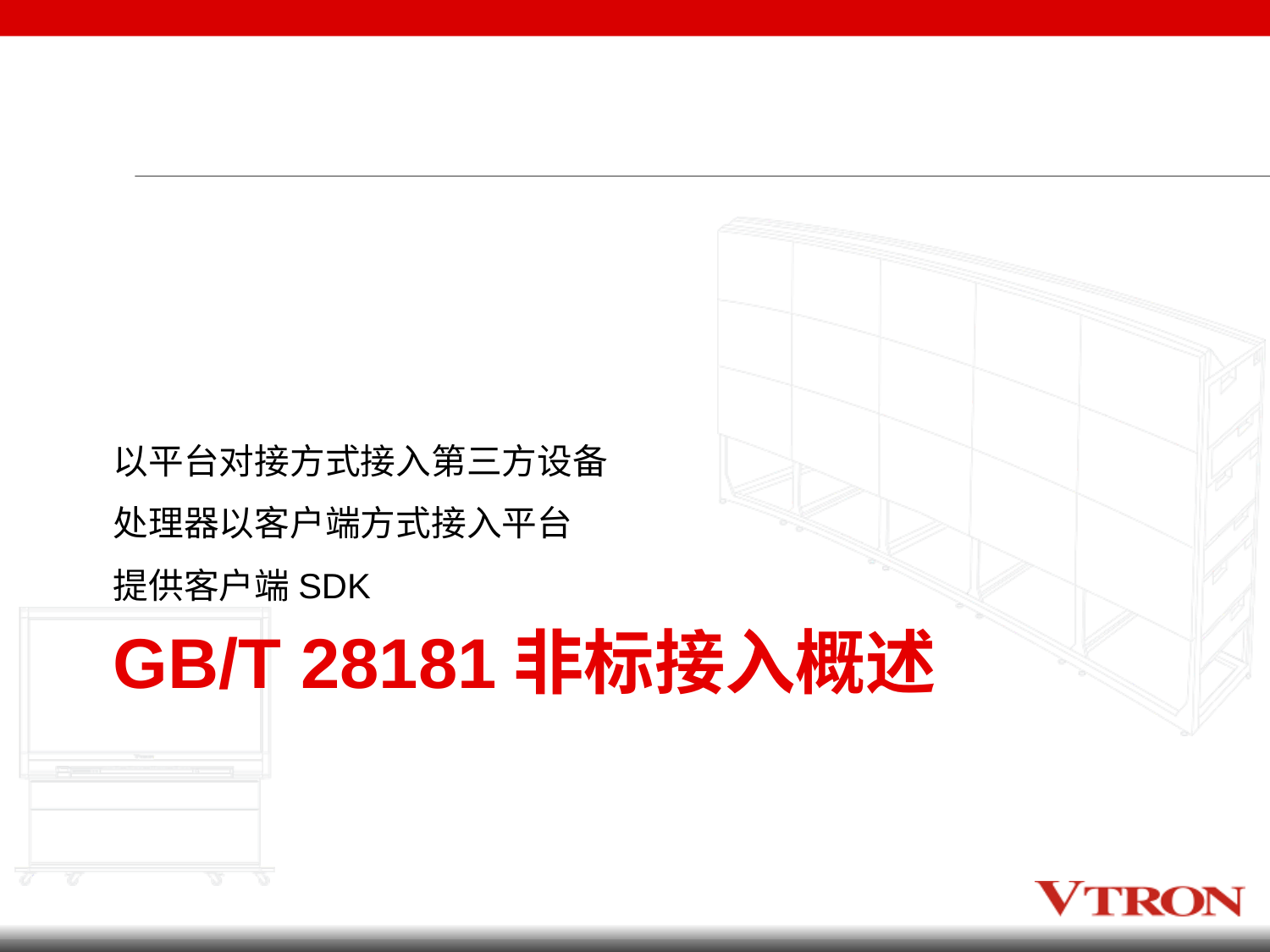

以平台对接方式接入第三方设备
处理器以客户端方式接入平台
提供客户端SDK
# GB/T 28181非标接入概述